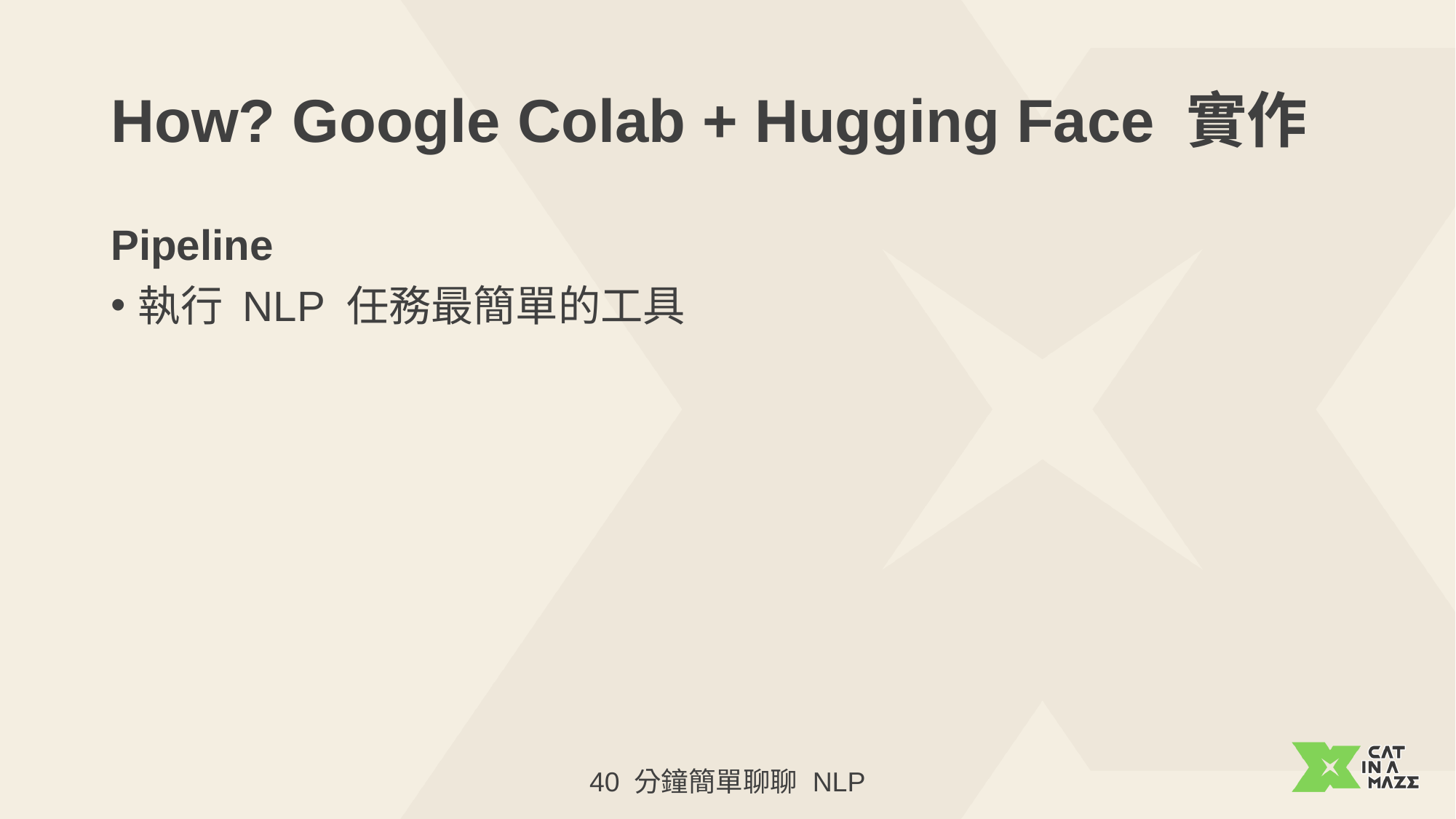

# How? Google Colab + Hugging Face 實作
Pipeline
執行 NLP 任務最簡單的工具
40 分鐘簡單聊聊 NLP